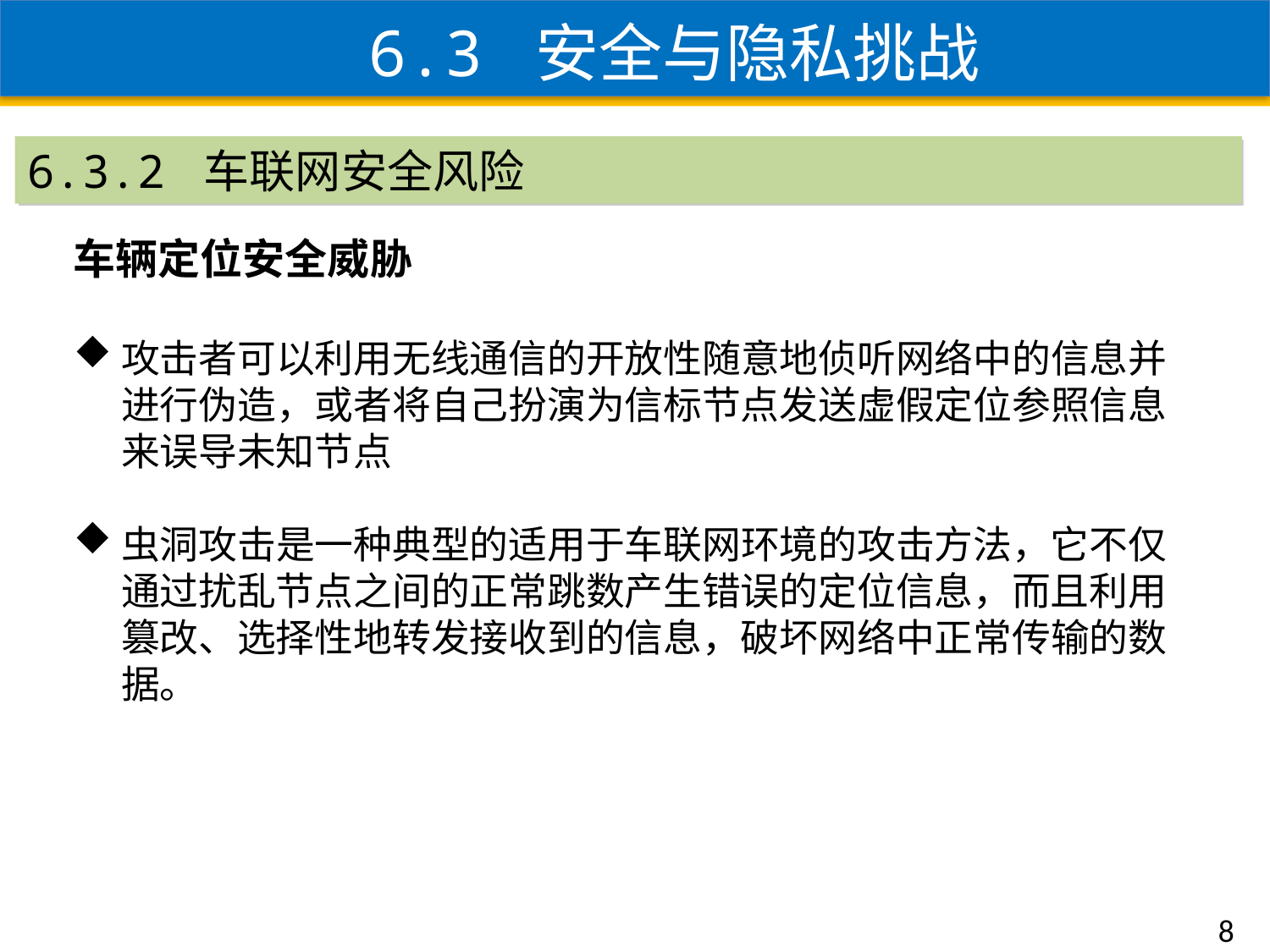

6.3 安全与隐私挑战
6.3.2 车联网安全风险
车辆定位安全威胁

攻击者可以利用无线通信的开放性随意地侦听网络中的信息并进行伪造，或者将自己扮演为信标节点发送虚假定位参照信息来误导未知节点

虫洞攻击是一种典型的适用于车联网环境的攻击方法，它不仅通过扰乱节点之间的正常跳数产生错误的定位信息，而且利用篡改、选择性地转发接收到的信息，破坏网络中正常传输的数据。
8